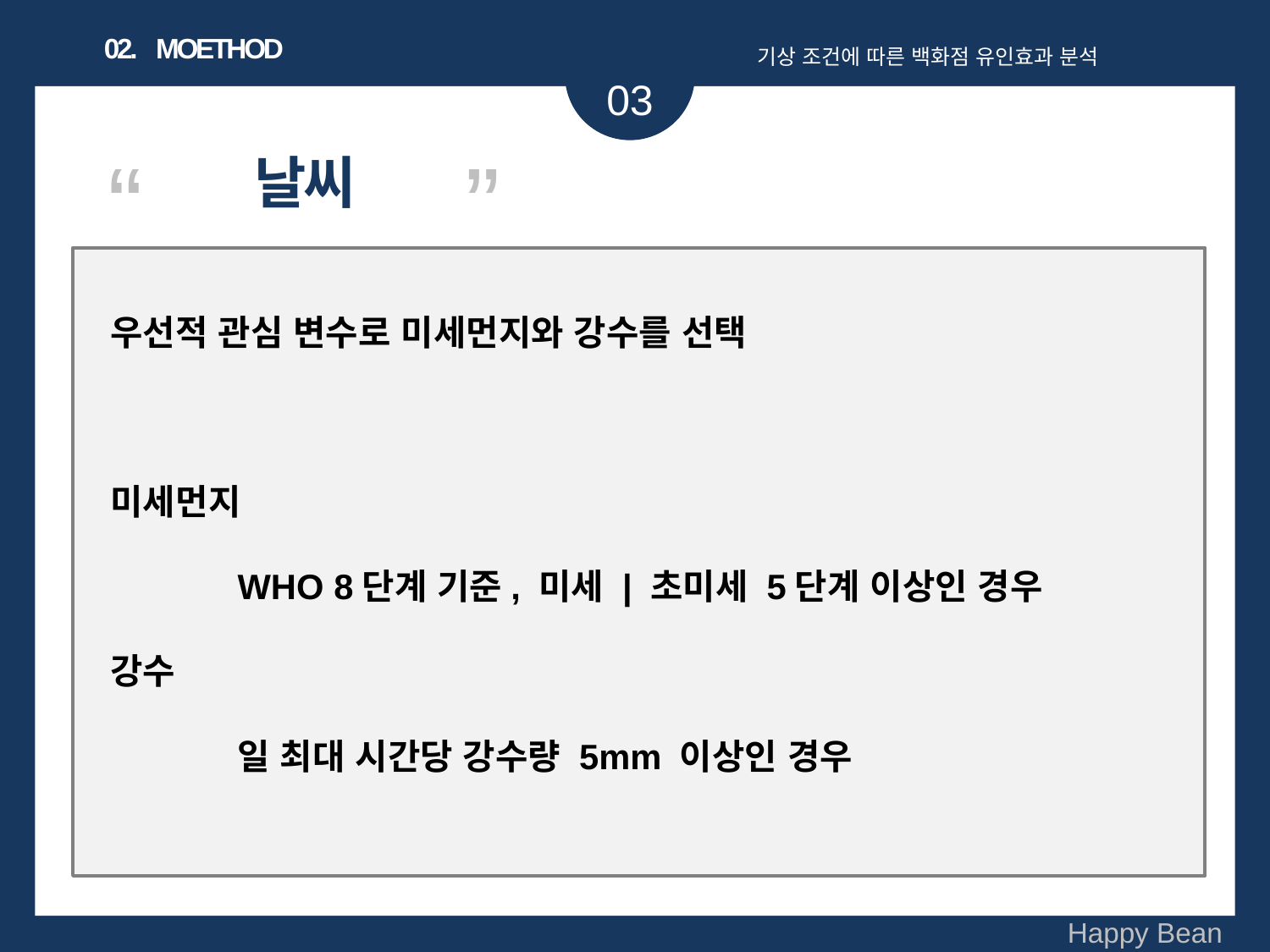

02.    MOETHOD
기상 조건에 따른 백화점 유인효과 분석
03

“           ”
날씨

우선적 관심 변수로 미세먼지와 강수를 선택

미세먼지
	WHO 8단계 기준, 미세 | 초미세 5단계 이상인 경우
강수
	일 최대 시간당 강수량 5mm 이상인 경우
Happy Bean

기상변화에 따른 백화점 생활인구 분석을 통해

기상에 따라, 어떠한 연령과 성별의 인구가 백화점에 위치하는지 알 수 있다.

파생적으로,  기상에 따라 백화점이 주변상권 인구를 얼마나 흡수하는지 파악할 수 있다.